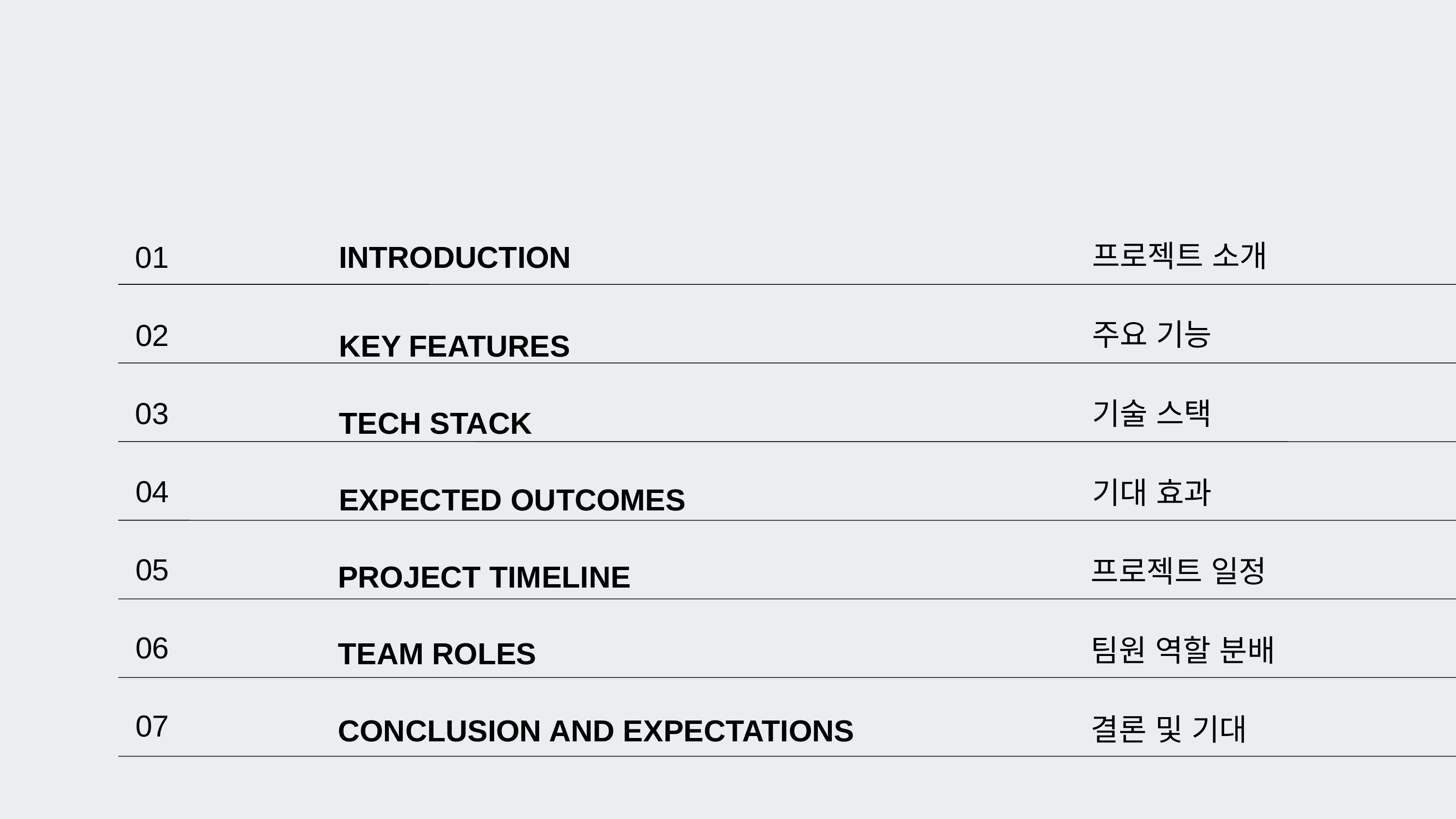

프로젝트 소개
01
INTRODUCTION
주요 기능
02

KEY FEATURES
03
기술 스택

TECH STACK
04
기대 효과
EXPECTED OUTCOMES

05
프로젝트 일정
PROJECT TIMELINE

06
팀원 역할 분배
TEAM ROLES

07
결론 및 기대
CONCLUSION AND EXPECTATIONS